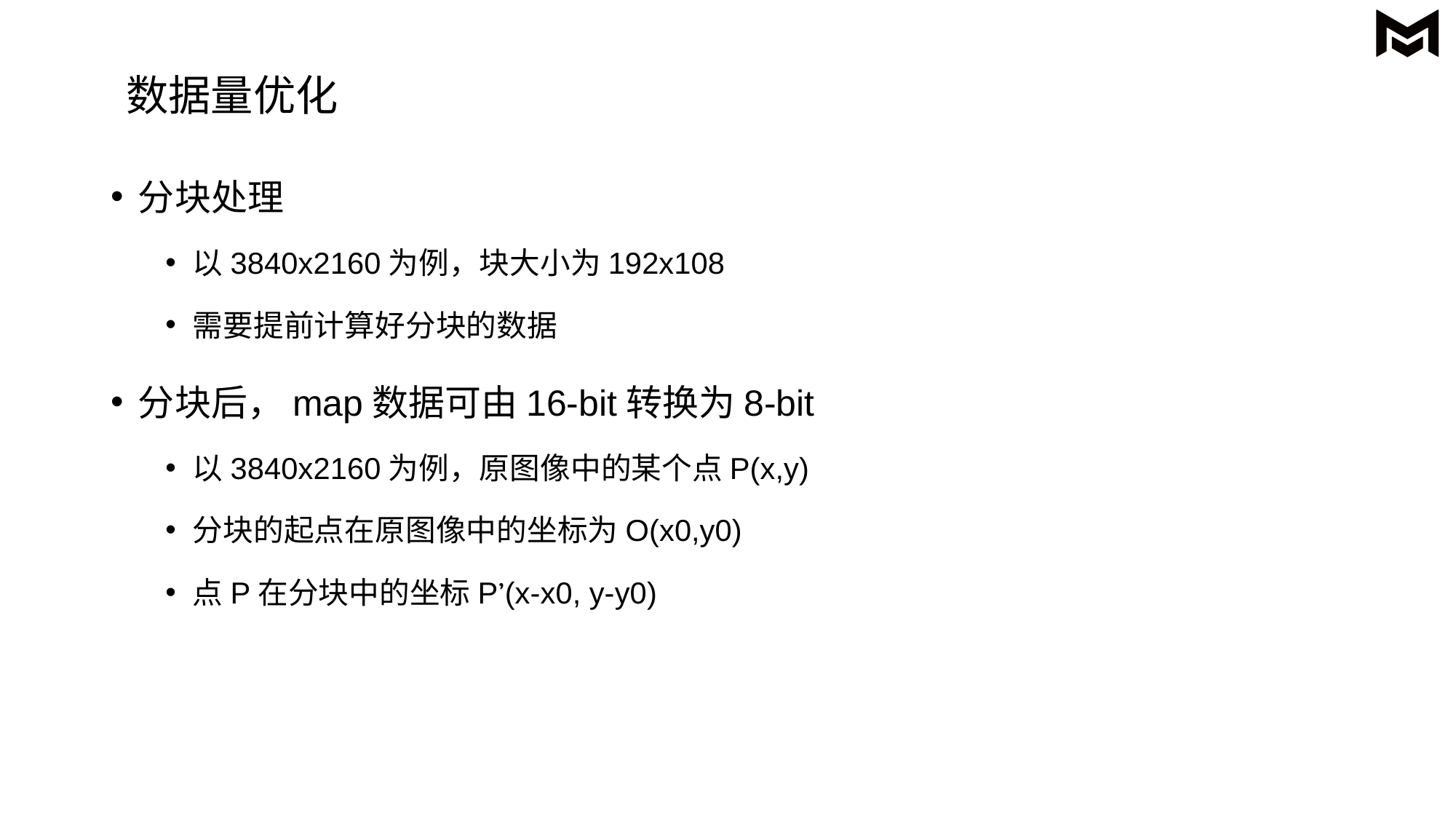

数据量优化
分块处理
以3840x2160为例，块大小为192x108
需要提前计算好分块的数据
分块后，map数据可由16-bit转换为8-bit
以3840x2160为例，原图像中的某个点P(x,y)
分块的起点在原图像中的坐标为O(x0,y0)
点P在分块中的坐标P’(x-x0, y-y0)